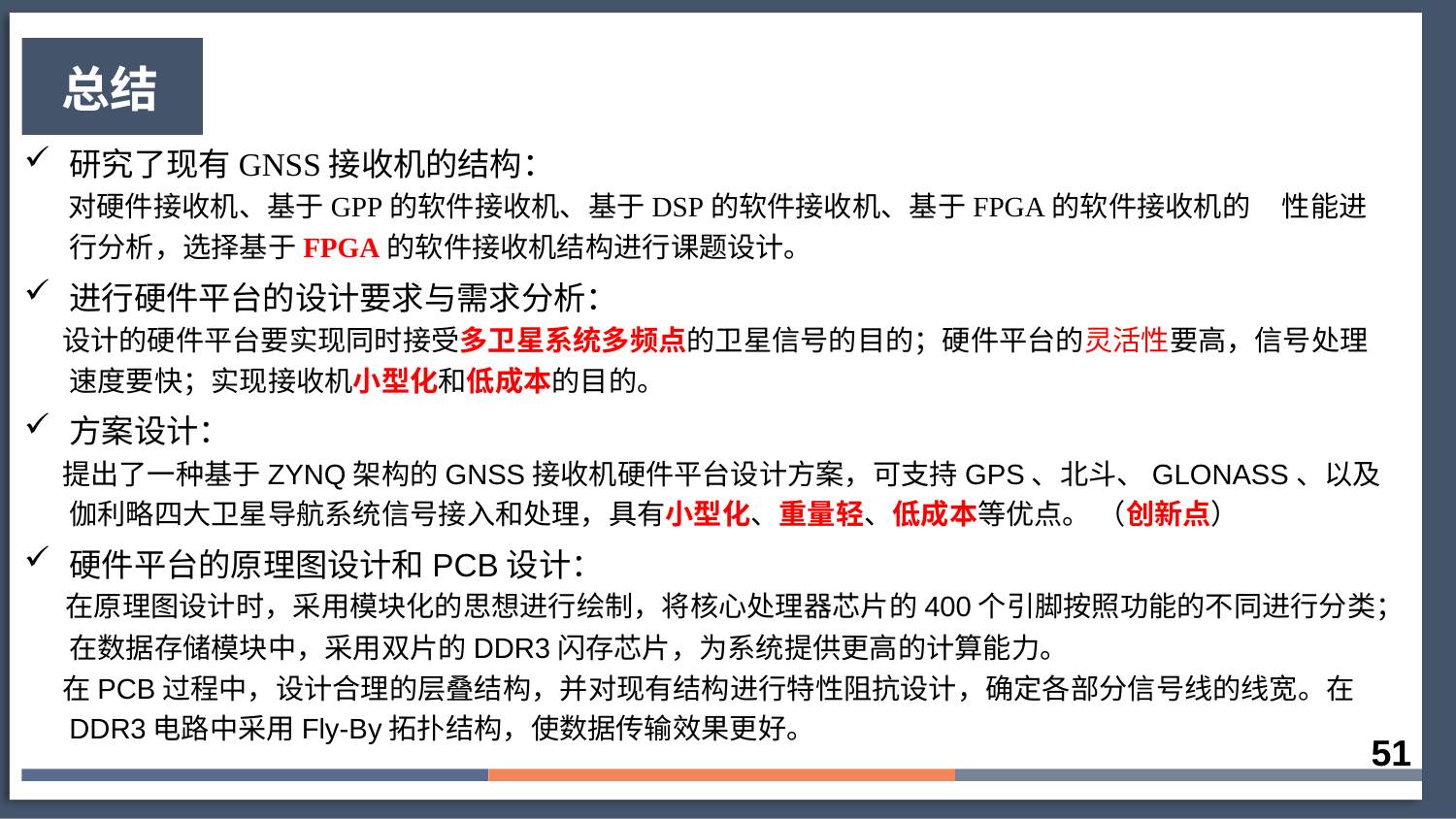

总结
研究了现有GNSS接收机的结构：
      对硬件接收机、基于GPP的软件接收机、基于DSP的软件接收机、基于FPGA的软件接收机的     性能进行分析，选择基于FPGA的软件接收机结构进行课题设计。
进行硬件平台的设计要求与需求分析：
     设计的硬件平台要实现同时接受多卫星系统多频点的卫星信号的目的；硬件平台的灵活性要高，信号处理速度要快；实现接收机小型化和低成本的目的。
方案设计：
     提出了一种基于ZYNQ架构的GNSS接收机硬件平台设计方案，可支持GPS、北斗、GLONASS、以及伽利略四大卫星导航系统信号接入和处理，具有小型化、重量轻、低成本等优点。 （创新点）
硬件平台的原理图设计和PCB设计：
    在原理图设计时，采用模块化的思想进行绘制，将核心处理器芯片的400个引脚按照功能的不同进行分类；在数据存储模块中，采用双片的DDR3闪存芯片，为系统提供更高的计算能力。
     在PCB过程中，设计合理的层叠结构，并对现有结构进行特性阻抗设计，确定各部分信号线的线宽。在DDR3电路中采用Fly-By拓扑结构，使数据传输效果更好。

51